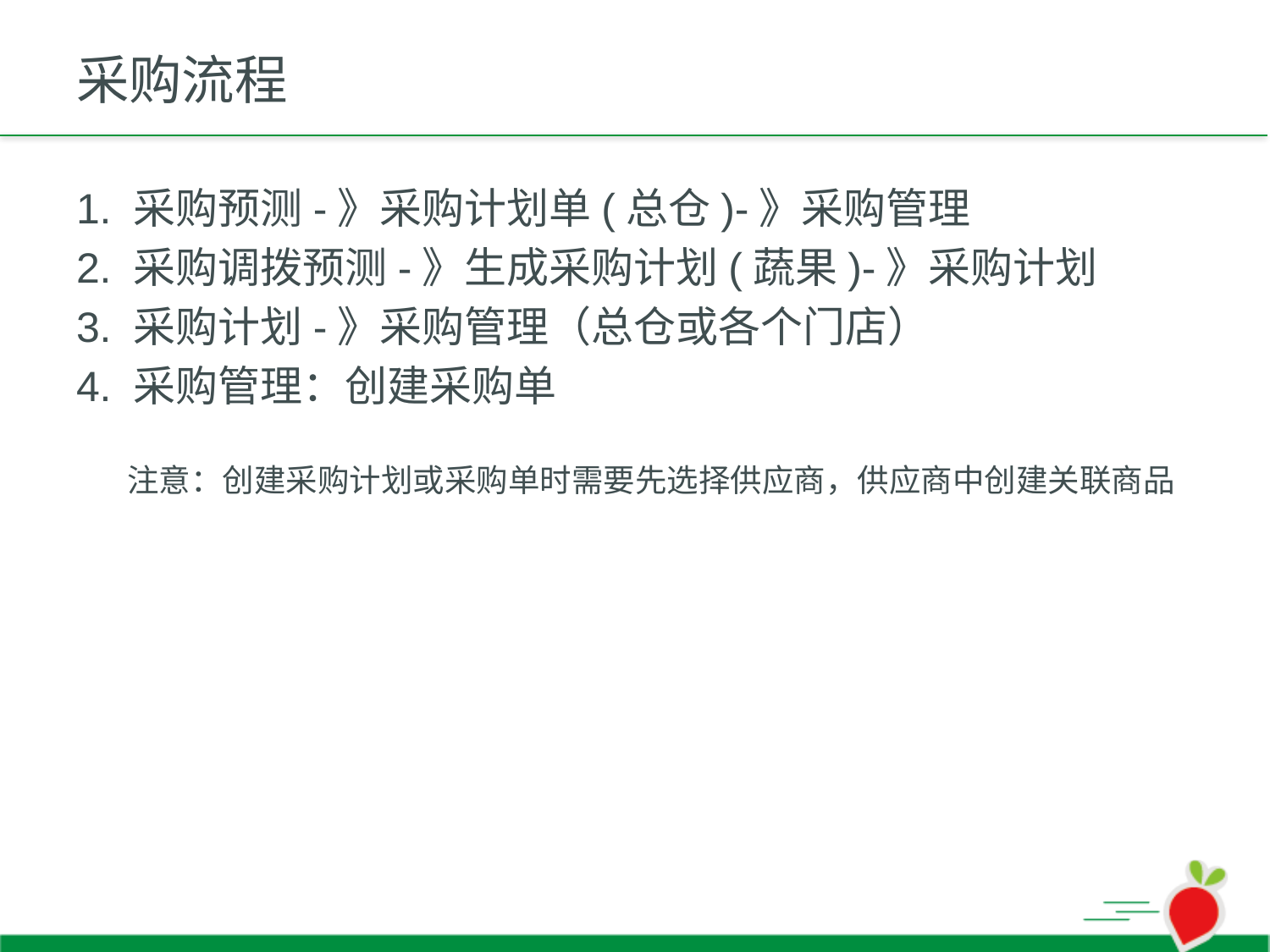

# 采购流程
1. 采购预测-》采购计划单(总仓)-》采购管理
2. 采购调拨预测-》生成采购计划(蔬果)-》采购计划
3. 采购计划-》采购管理（总仓或各个门店）
4. 采购管理：创建采购单

      注意：创建采购计划或采购单时需要先选择供应商，供应商中创建关联商品